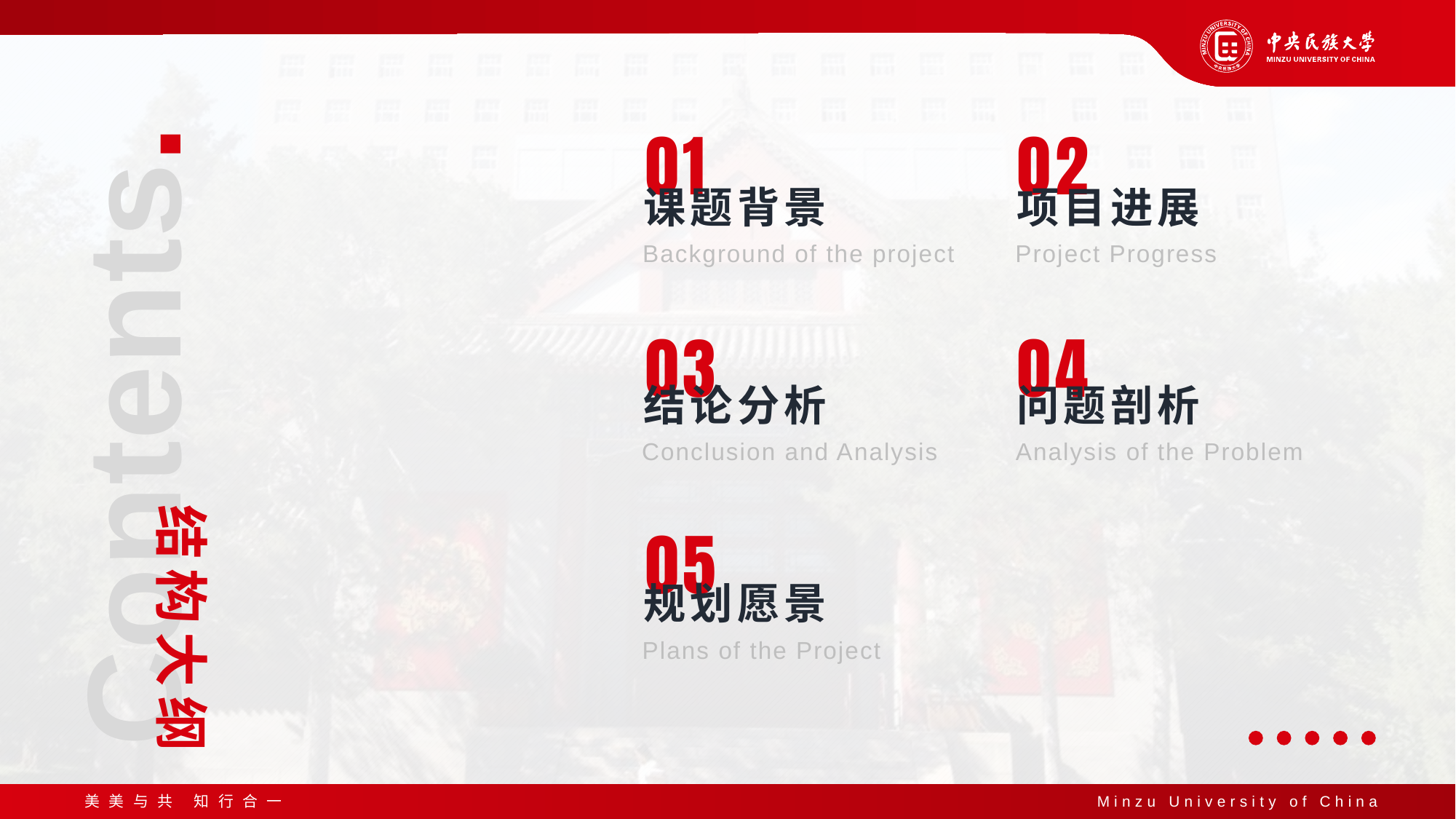

01
课题背景
Background of the project
02
项目进展
Project Progress
03
结论分析
Conclusion and Analysis
04
问题剖析
Analysis of the Problem
Contents.
结构大纲
05
规划愿景
Plans of the Project

美美与共 知行合一
Minzu University of China